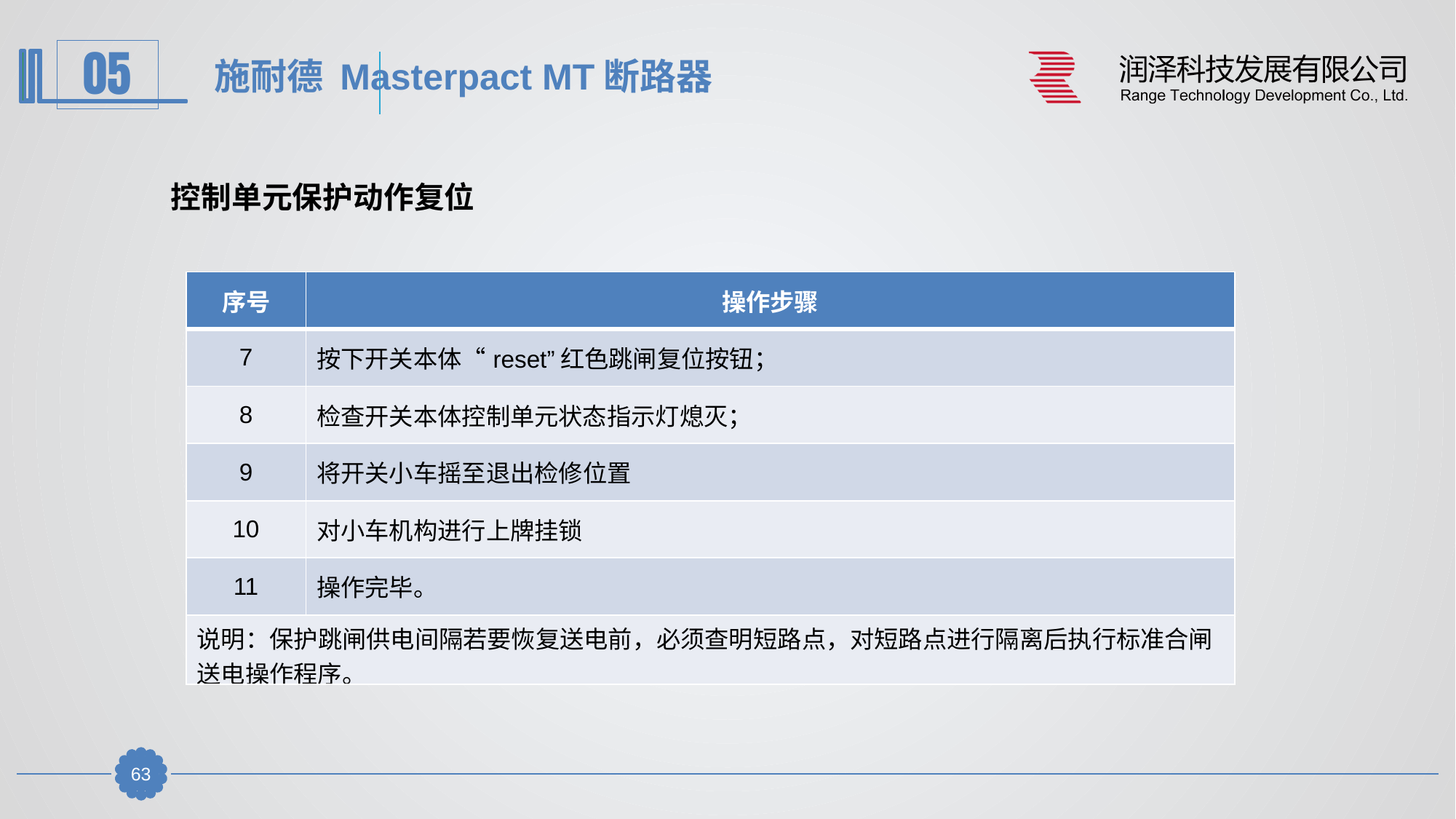

施耐德 Masterpact MT断路器
控制单元保护动作复位
| 序号 | 操作步骤 |
| --- | --- |
| 7 | 按下开关本体“reset”红色跳闸复位按钮； |
| 8 | 检查开关本体控制单元状态指示灯熄灭； |
| 9 | 将开关小车摇至退出检修位置 |
| 10 | 对小车机构进行上牌挂锁 |
| 11 | 操作完毕。 |
| 说明：保护跳闸供电间隔若要恢复送电前，必须查明短路点，对短路点进行隔离后执行标准合闸送电操作程序。 |  |
63